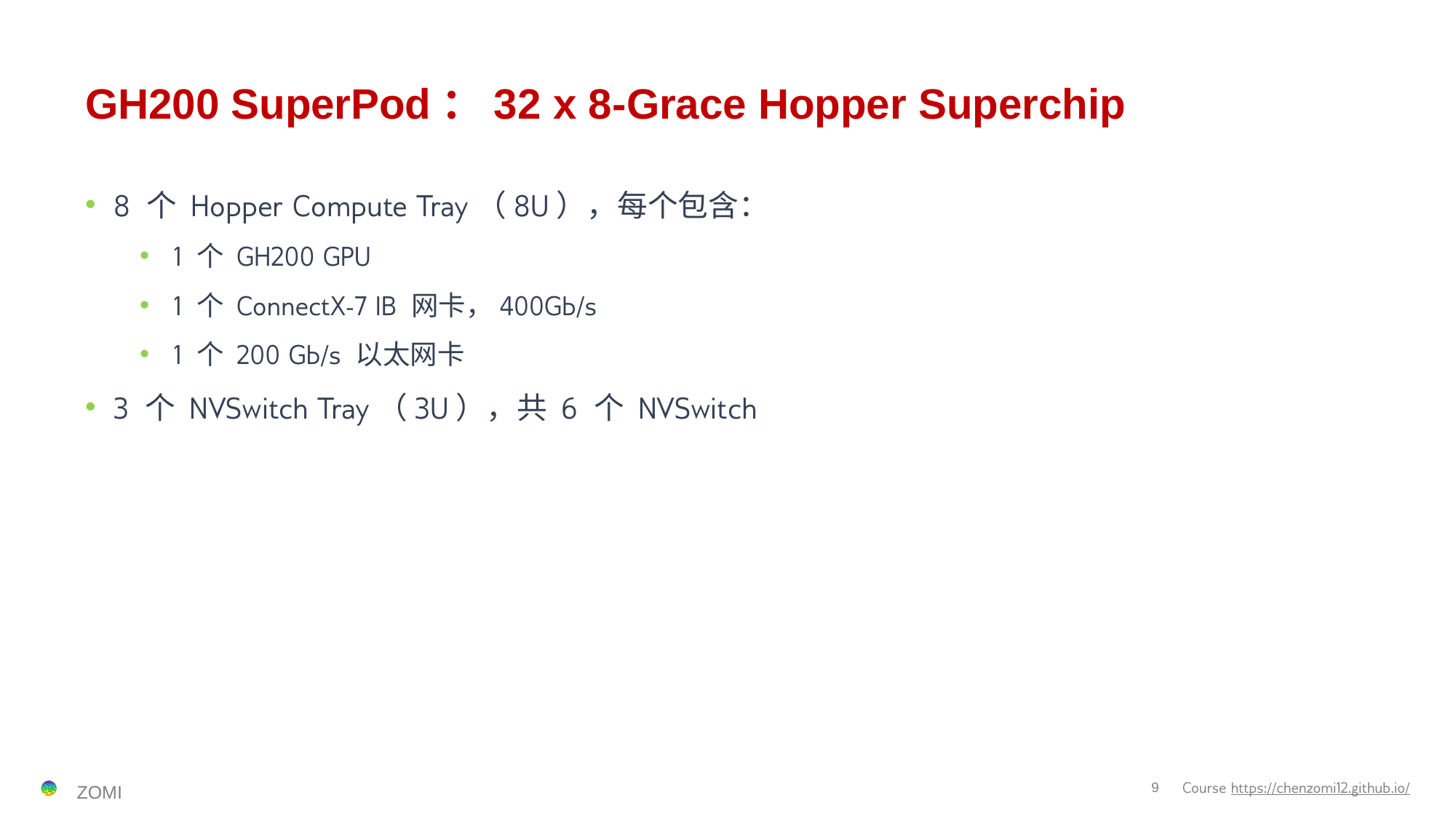

# GH200 SuperPod：32 x 8-Grace Hopper Superchip
8 个 Hopper Compute Tray（8U），每个包含：
1 个 GH200 GPU
1 个 ConnectX-7 IB 网卡，400Gb/s
1 个 200 Gb/s 以太网卡
3 个 NVSwitch Tray（3U），共 6 个 NVSwitch